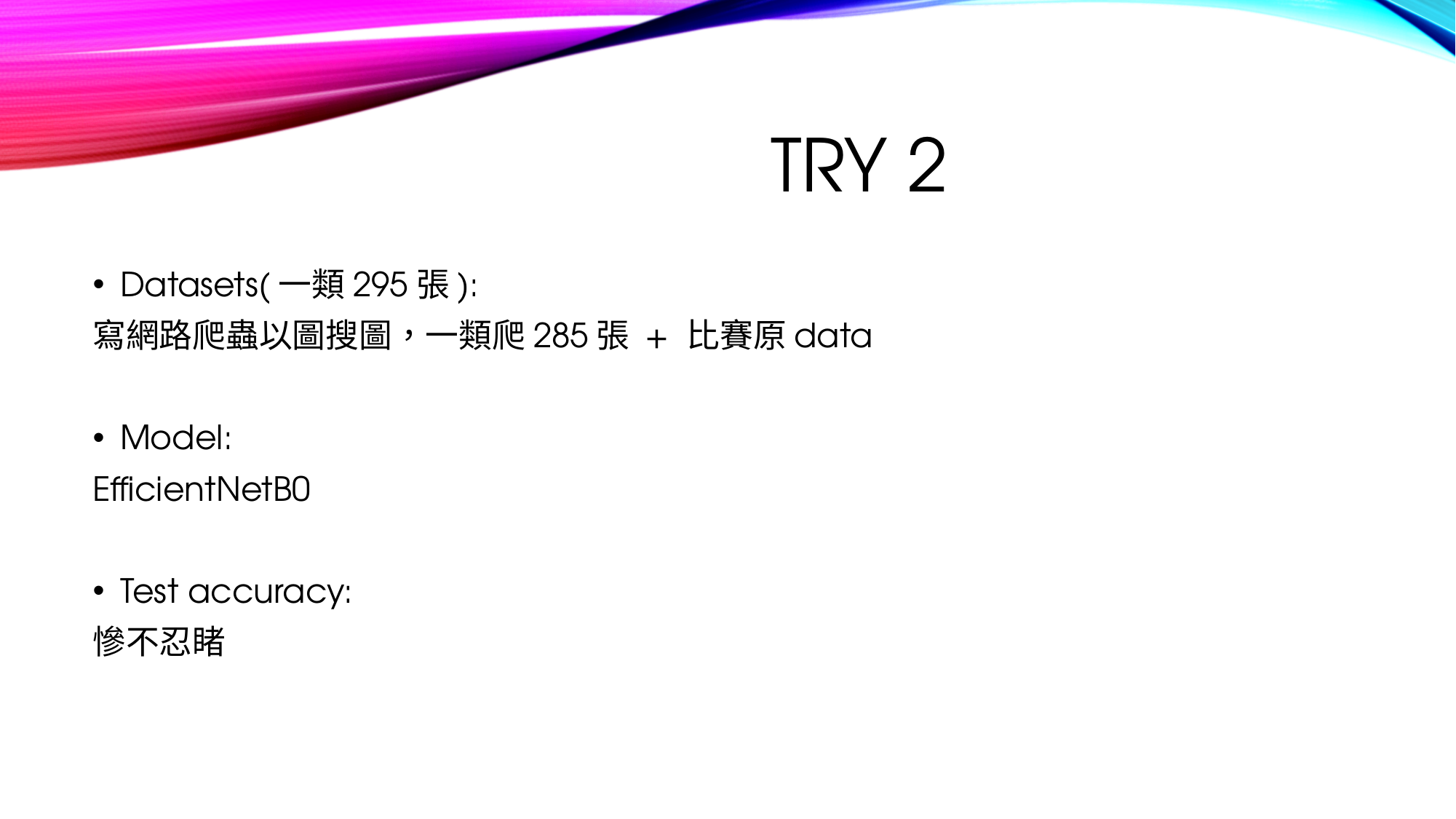

# Try 2
Datasets(一類295張):
寫網路爬蟲以圖搜圖，一類爬285張 + 比賽原data

Model:
EfficientNetB0

Test accuracy:
慘不忍睹